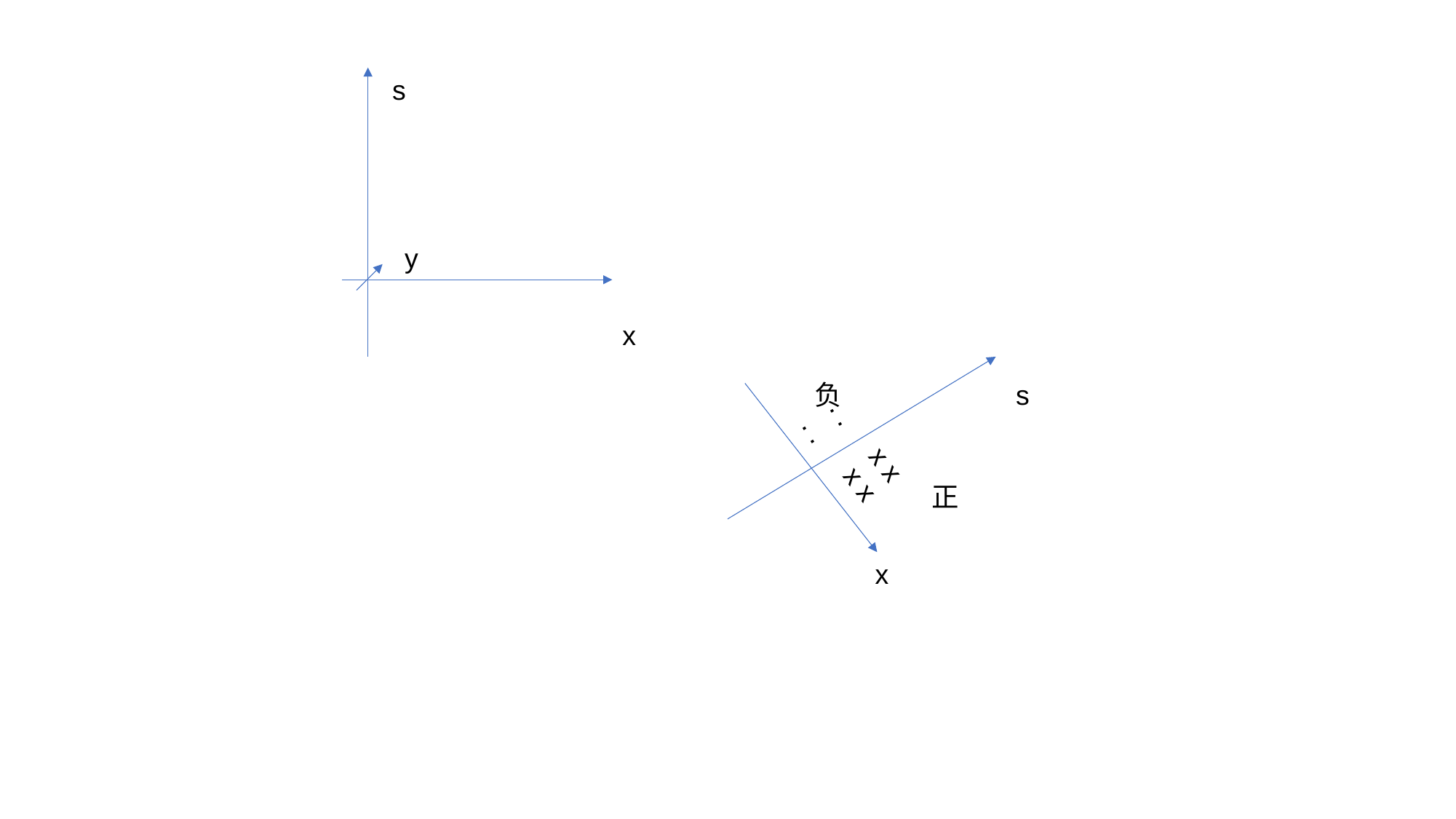

s
y
x
负
s
. .
. .
x x
x x
正
x